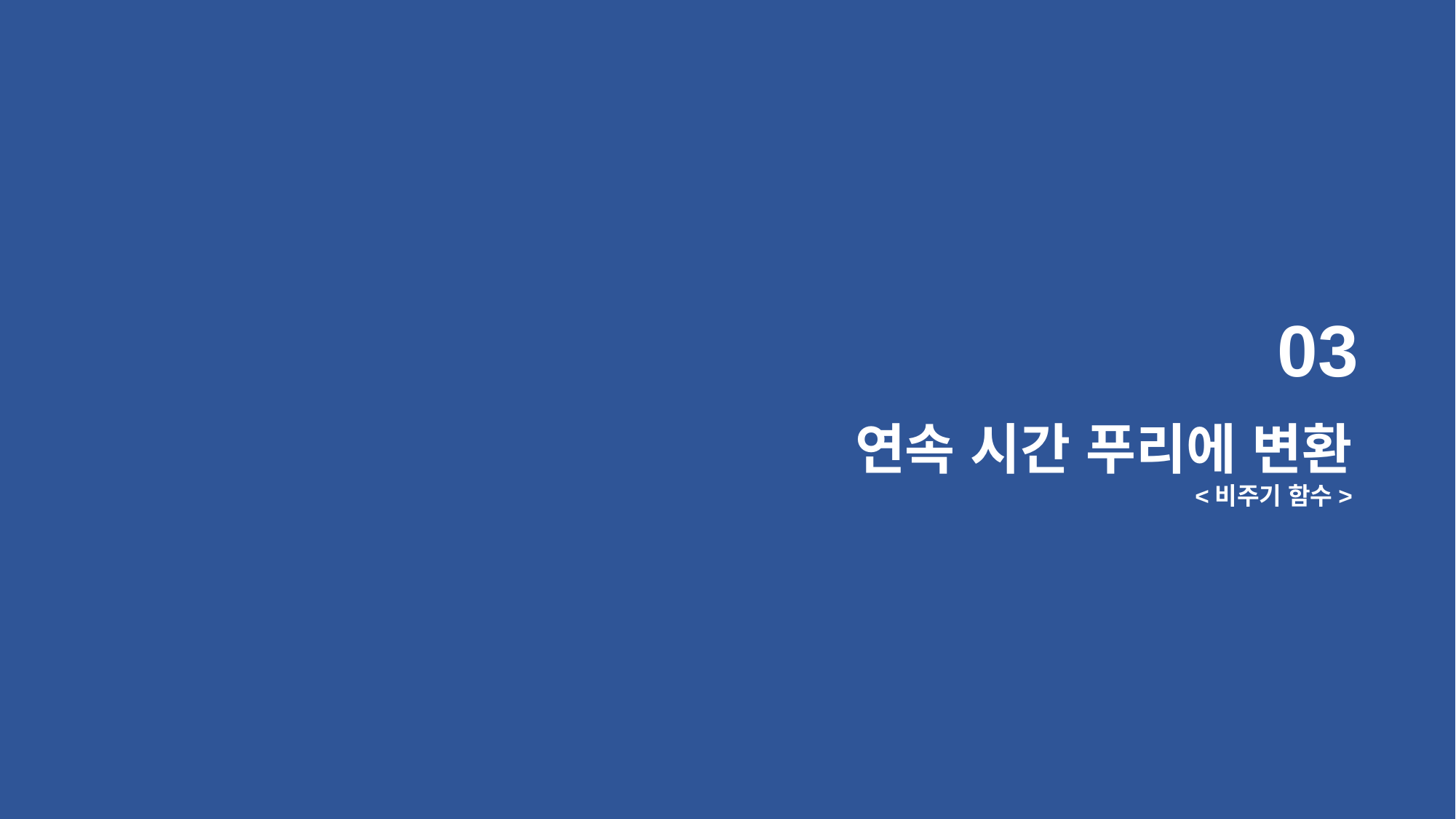

03
연속 시간 푸리에 변환
<비주기 함수>